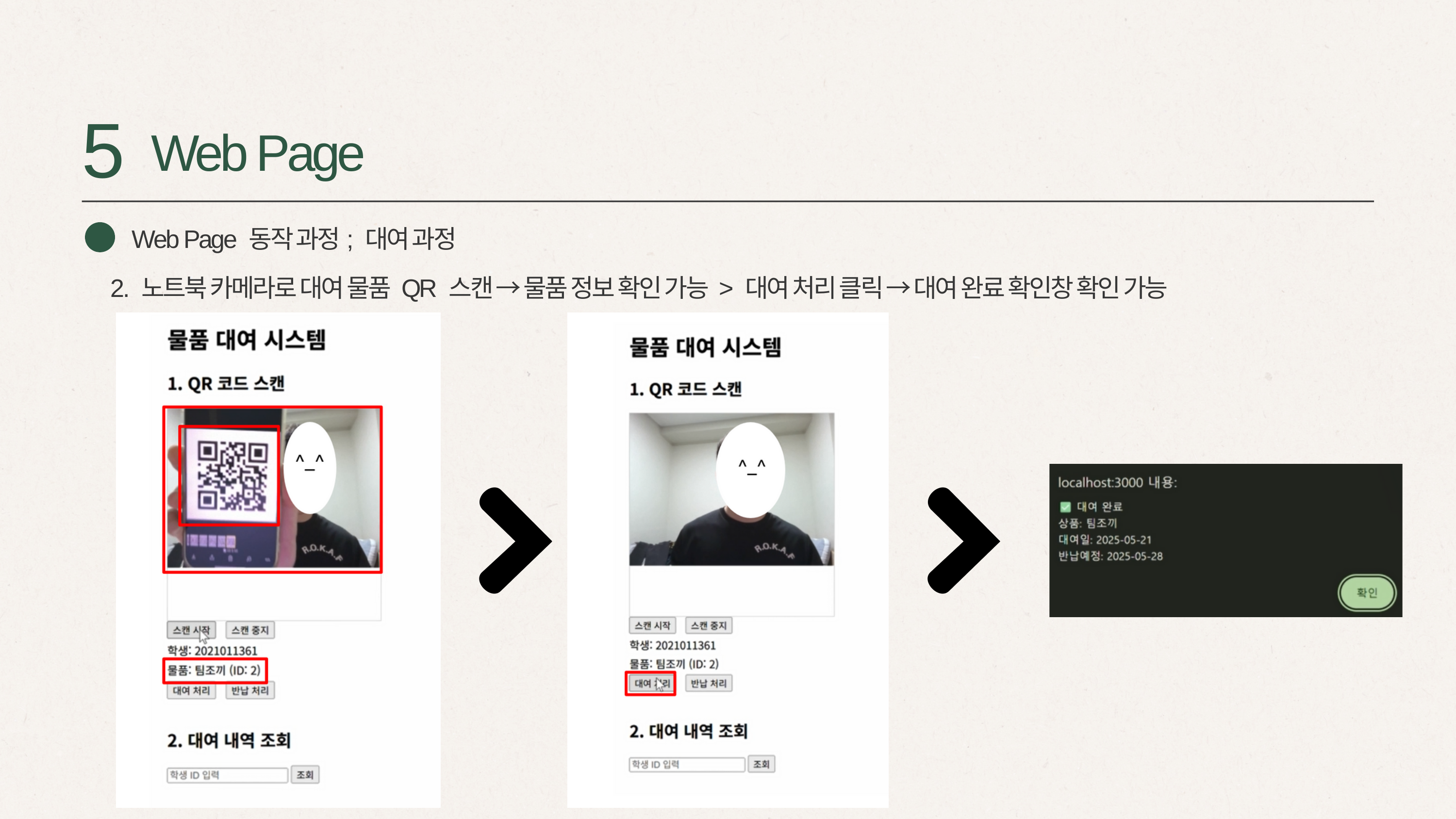

5
Web Page

Web Page 동작 과정; 대여 과정

2. 노트북 카메라로 대여 물품 QR 스캔 → 물품 정보 확인 가능 > 대여 처리 클릭 → 대여 완료 확인창 확인 가능